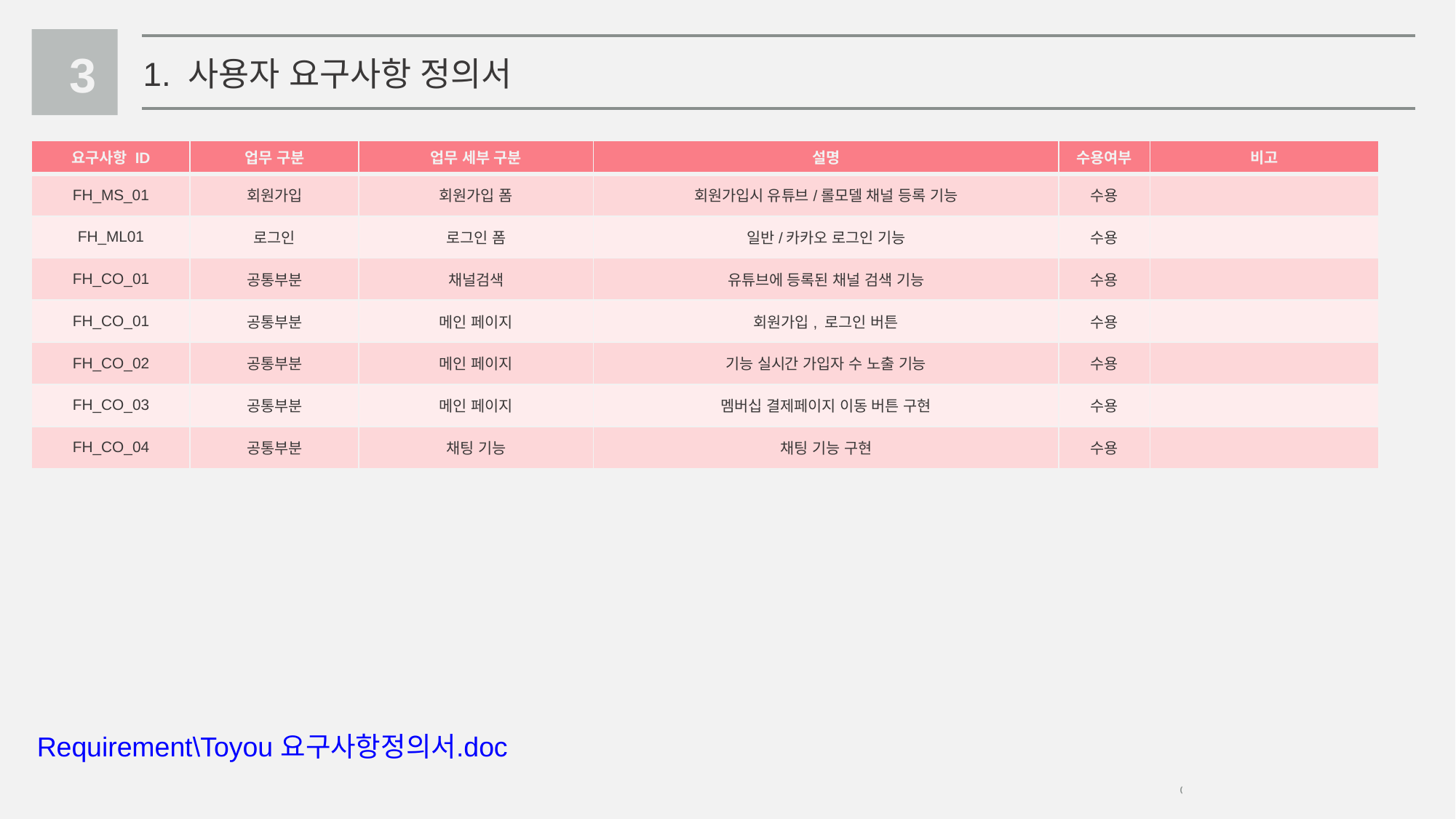

3
1. 사용자 요구사항 정의서
| 요구사항 ID | 업무 구분 | 업무 세부 구분 | 설명 | 수용여부 | 비고 |
| --- | --- | --- | --- | --- | --- |
| FH\_MS\_01 | 회원가입 | 회원가입 폼 | 회원가입시 유튜브/롤모델 채널 등록 기능 | 수용 |  |
| FH\_ML01 | 로그인 | 로그인 폼 | 일반/카카오 로그인 기능 | 수용 |  |
| FH\_CO\_01 | 공통부분 | 채널검색 | 유튜브에 등록된 채널 검색 기능 | 수용 |  |
| FH\_CO\_01 | 공통부분 | 메인 페이지 | 회원가입, 로그인 버튼 | 수용 |  |
| FH\_CO\_02 | 공통부분 | 메인 페이지 | 기능 실시간 가입자 수 노출 기능 | 수용 |  |
| FH\_CO\_03 | 공통부분 | 메인 페이지 | 멤버십 결제페이지 이동 버튼 구현 | 수용 |  |
| FH\_CO\_04 | 공통부분 | 채팅 기능 | 채팅 기능 구현 | 수용 |  |
Requirement\Toyou 요구사항정의서.doc